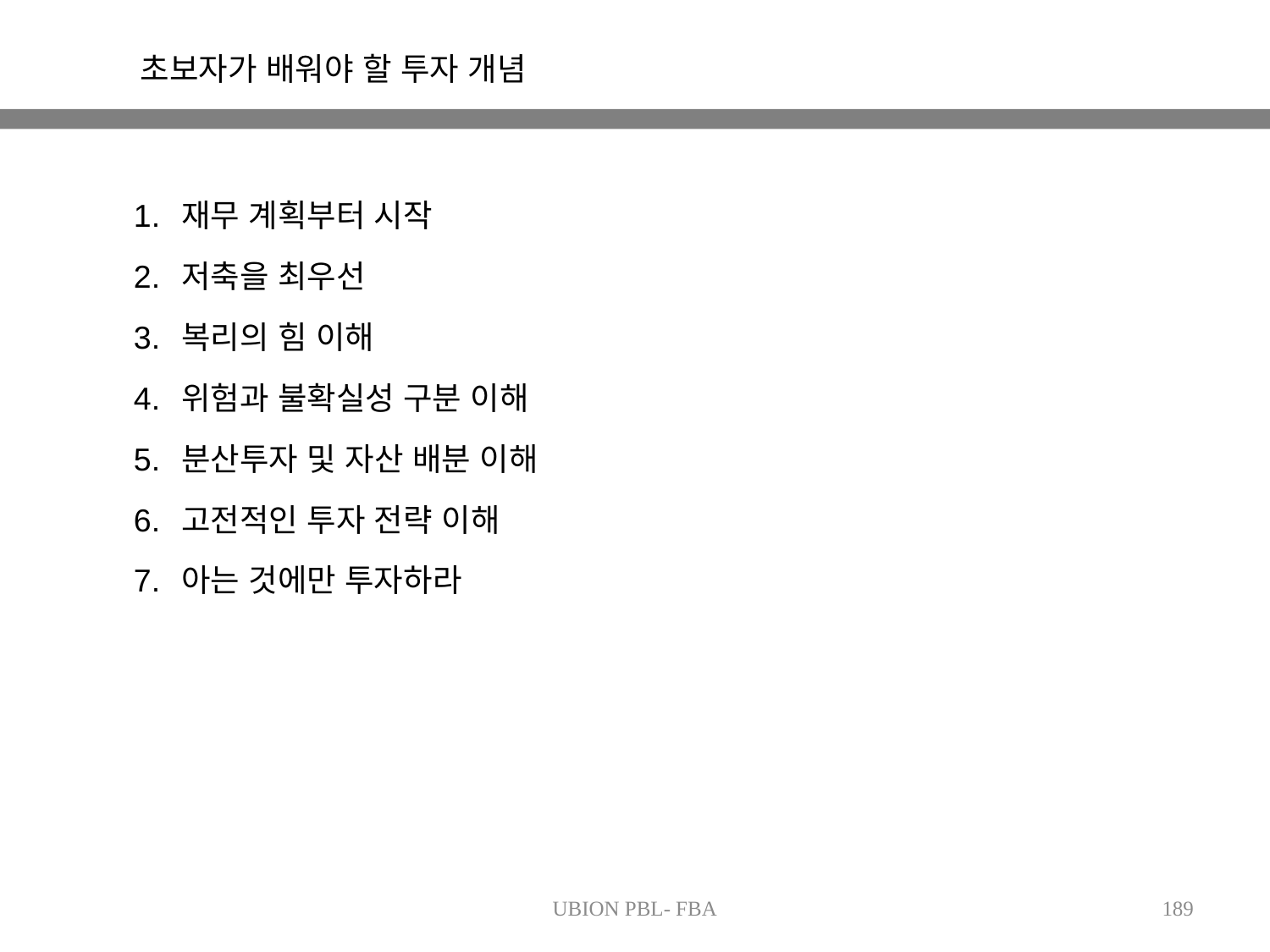

초보자가 배워야 할 투자 개념

재무 계획부터 시작
저축을 최우선
복리의 힘 이해
위험과 불확실성 구분 이해
분산투자 및 자산 배분 이해
고전적인 투자 전략 이해
아는 것에만 투자하라
UBION PBL- FBA
189